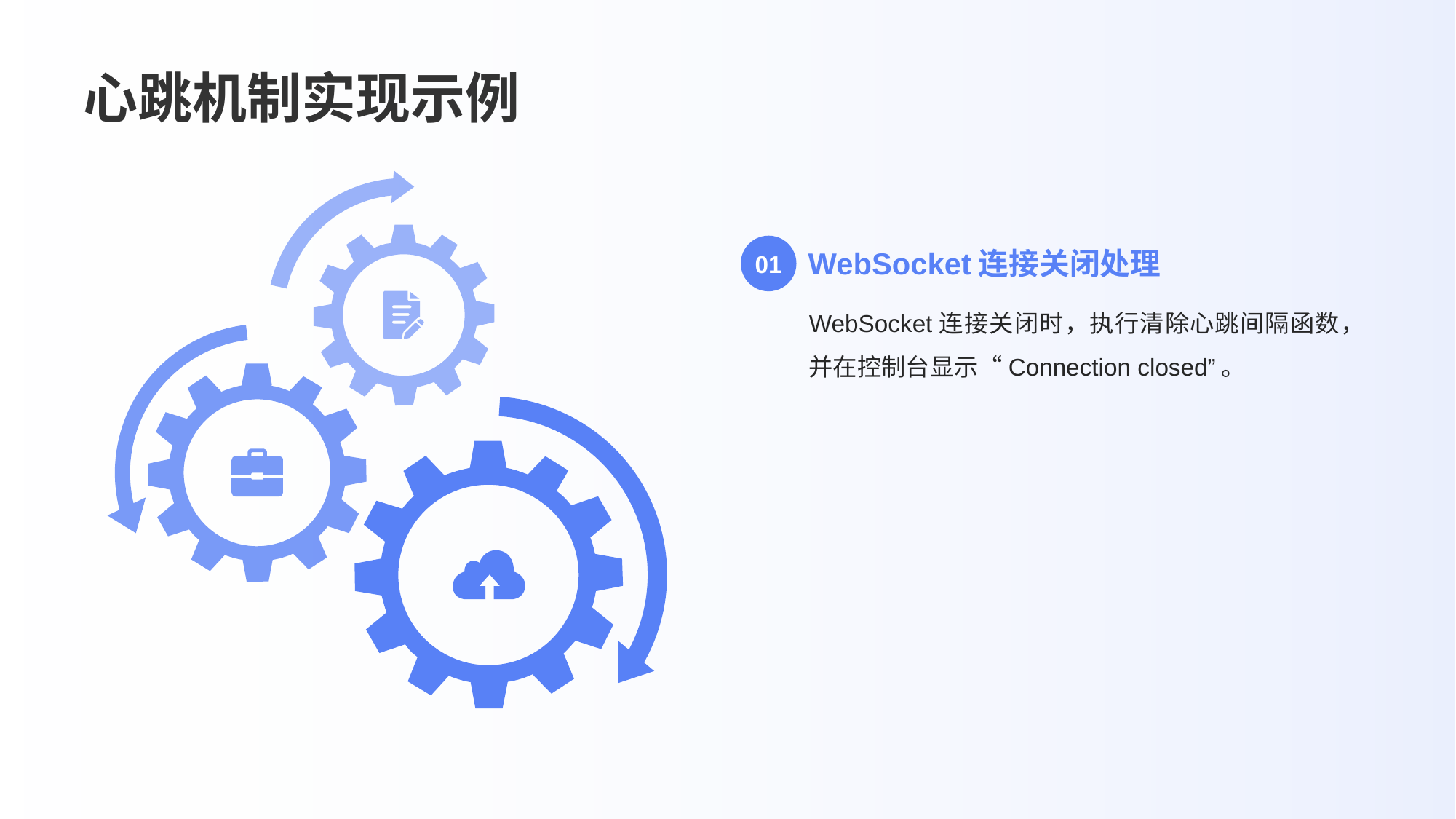

# 心跳机制实现示例

01
WebSocket连接关闭处理

WebSocket连接关闭时，执行清除心跳间隔函数，并在控制台显示“Connection closed”。